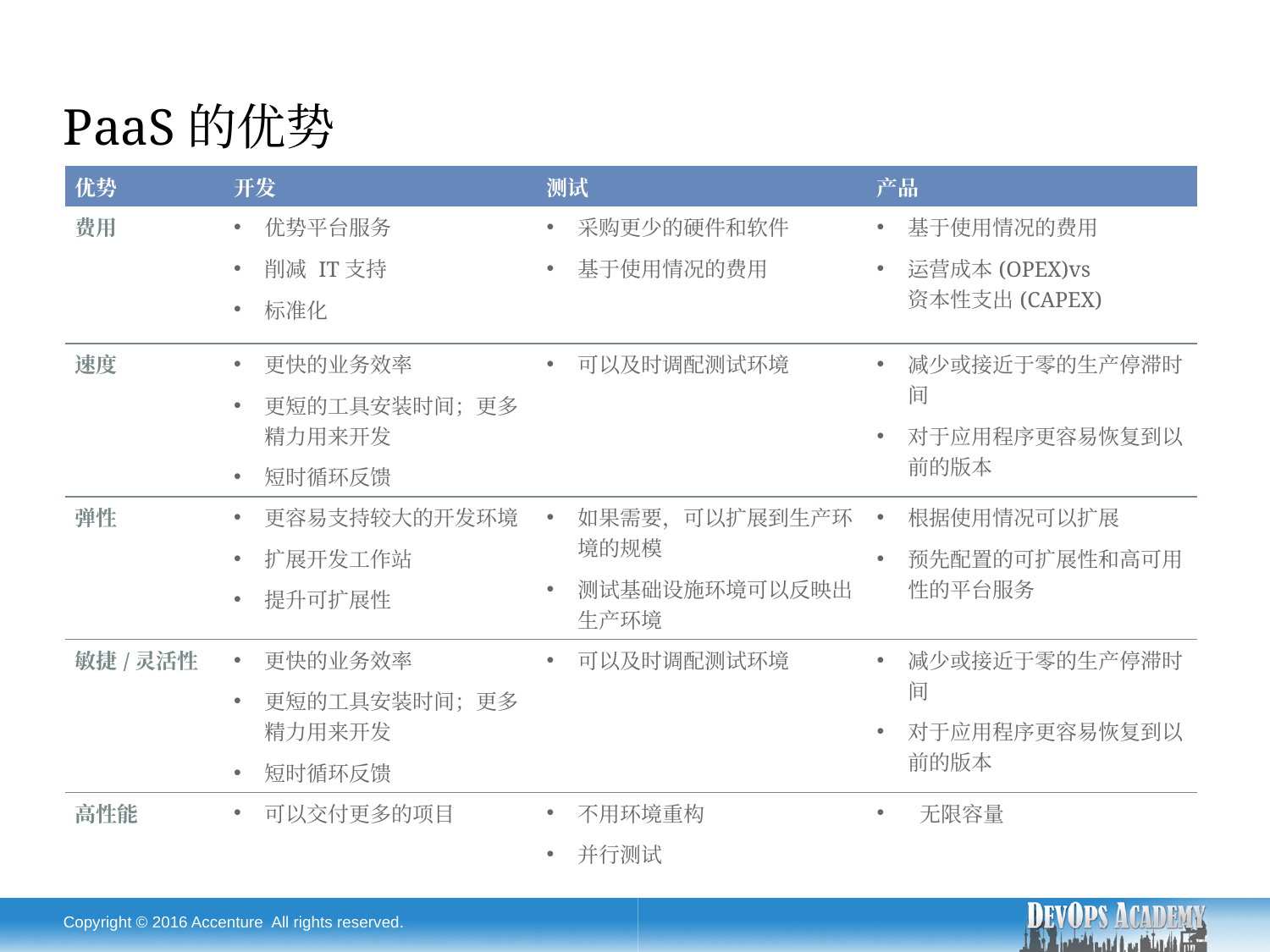

# PaaS的优势
| 优势 | 开发 | 测试 | 产品 |
| --- | --- | --- | --- |
| 费用 | 优势平台服务 削减 IT支持 标准化 | 采购更少的硬件和软件 基于使用情况的费用 | 基于使用情况的费用 运营成本(OPEX)vs 资本性支出(CAPEX) |
| 速度 | 更快的业务效率 更短的工具安装时间；更多精力用来开发 短时循环反馈 | 可以及时调配测试环境 | 减少或接近于零的生产停滞时间 对于应用程序更容易恢复到以前的版本 |
| 弹性 | 更容易支持较大的开发环境 扩展开发工作站 提升可扩展性 | 如果需要，可以扩展到生产环境的规模 测试基础设施环境可以反映出生产环境 | 根据使用情况可以扩展 预先配置的可扩展性和高可用性的平台服务 |
| 敏捷/灵活性 | 更快的业务效率 更短的工具安装时间；更多精力用来开发 短时循环反馈 | 可以及时调配测试环境 | 减少或接近于零的生产停滞时间 对于应用程序更容易恢复到以前的版本 |
| 高性能 | 可以交付更多的项目 | 不用环境重构 并行测试 | 无限容量 |
Copyright © 2016 Accenture  All rights reserved.